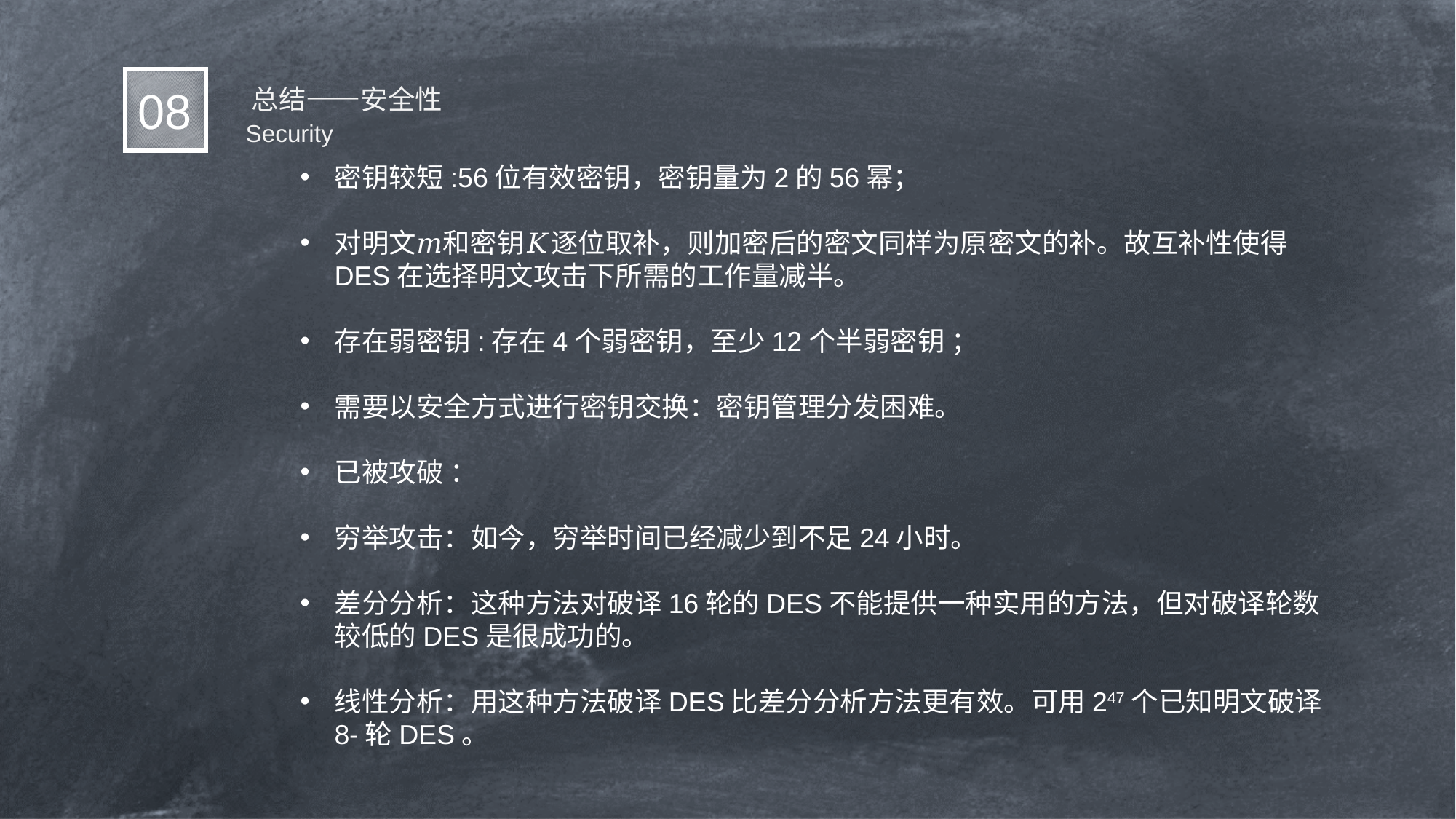

总结——安全性

08
Security
密钥较短:56位有效密钥，密钥量为2的56幂；

对明文𝑚和密钥𝐾逐位取补，则加密后的密文同样为原密文的补。故互补性使得DES在选择明文攻击下所需的工作量减半。

存在弱密钥:存在4个弱密钥，至少12个半弱密钥 ；

需要以安全方式进行密钥交换：密钥管理分发困难。

已被攻破 ：

穷举攻击：如今，穷举时间已经减少到不足24小时。

差分分析：这种方法对破译16轮的DES不能提供一种实用的方法，但对破译轮数较低的DES是很成功的。

线性分析：用这种方法破译DES比差分分析方法更有效。可用247个已知明文破译8-轮DES。